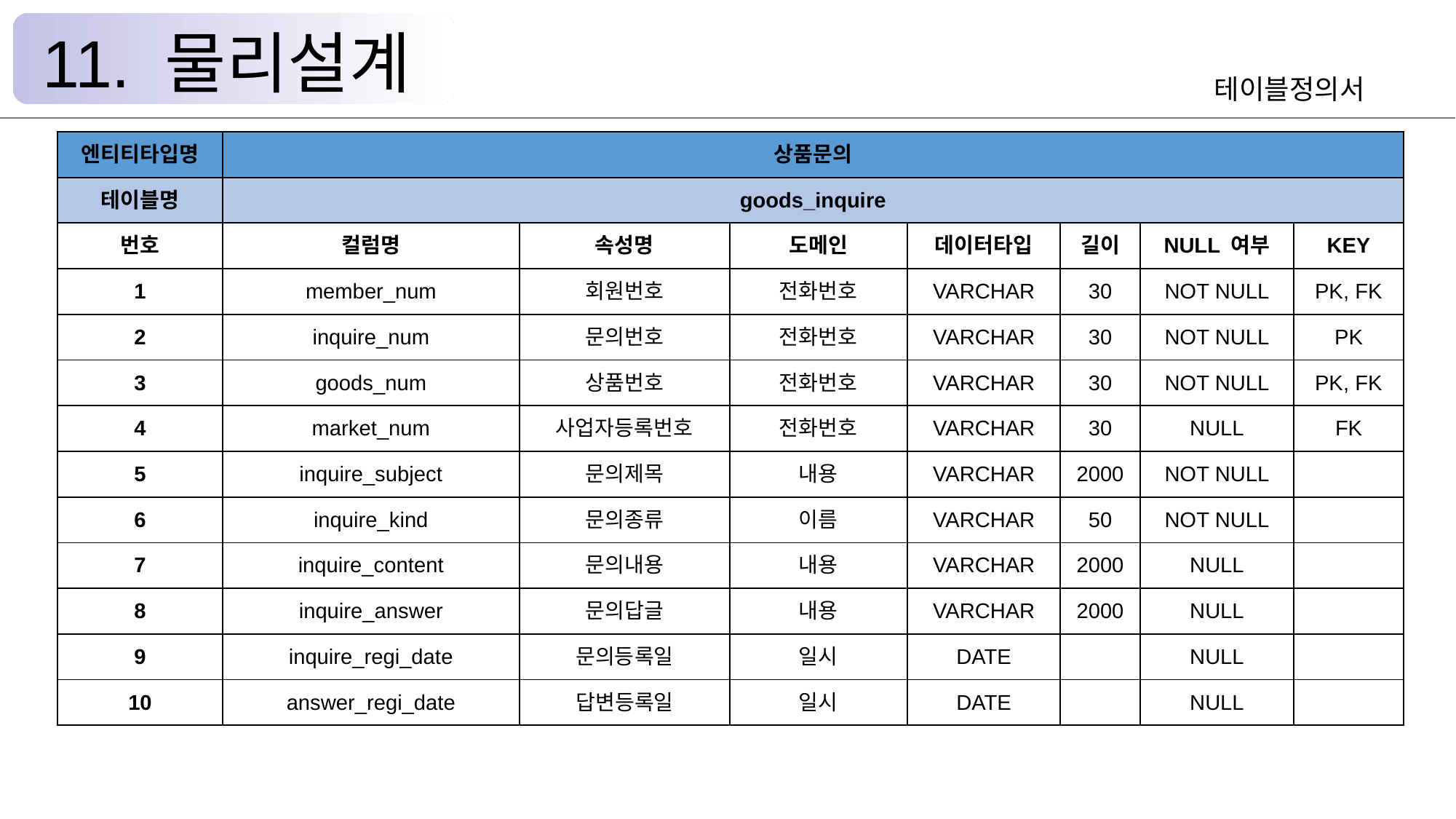

11. 물리설계

테이블정의서
| 엔티티타입명 | 상품문의 |  |  |  |  |  |  |
| --- | --- | --- | --- | --- | --- | --- | --- |
| 테이블명 | goods\_inquire |  |  |  |  |  |  |
| 번호 | 컬럼명 | 속성명 | 도메인 | 데이터타입 | 길이 | NULL 여부 | KEY |
| 1 | member\_num | 회원번호 | 전화번호 | VARCHAR | 30 | NOT NULL | PK, FK |
| 2 | inquire\_num | 문의번호 | 전화번호 | VARCHAR | 30 | NOT NULL | PK |
| 3 | goods\_num | 상품번호 | 전화번호 | VARCHAR | 30 | NOT NULL | PK, FK |
| 4 | market\_num | 사업자등록번호 | 전화번호 | VARCHAR | 30 | NULL | FK |
| 5 | inquire\_subject | 문의제목 | 내용 | VARCHAR | 2000 | NOT NULL |  |
| 6 | inquire\_kind | 문의종류 | 이름 | VARCHAR | 50 | NOT NULL |  |
| 7 | inquire\_content | 문의내용 | 내용 | VARCHAR | 2000 | NULL |  |
| 8 | inquire\_answer | 문의답글 | 내용 | VARCHAR | 2000 | NULL |  |
| 9 | inquire\_regi\_date | 문의등록일 | 일시 | DATE |  | NULL |  |
| 10 | answer\_regi\_date | 답변등록일 | 일시 | DATE |  | NULL |  |